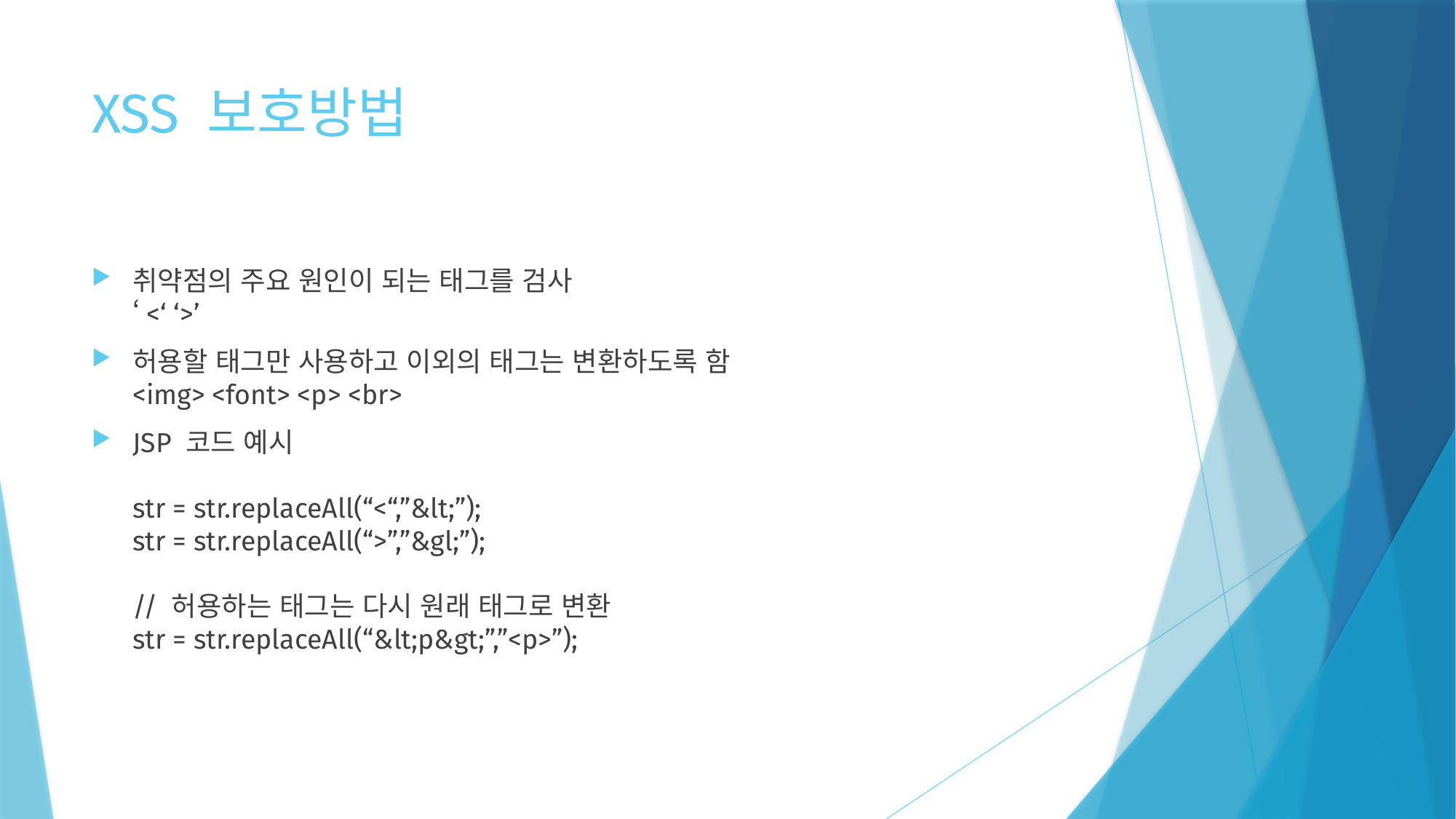

# XSS 보호방법
취약점의 주요 원인이 되는 태그를 검사
‘<‘ ‘>’
허용할 태그만 사용하고 이외의 태그는 변환하도록 함
<img> <font> <p> <br>
JSP 코드 예시
str = str.replaceAll(“<“,”&lt;”);
str = str.replaceAll(“>”,”&gl;”);
// 허용하는 태그는 다시 원래 태그로 변환
str = str.replaceAll(“&lt;p&gt;”,”<p>”);